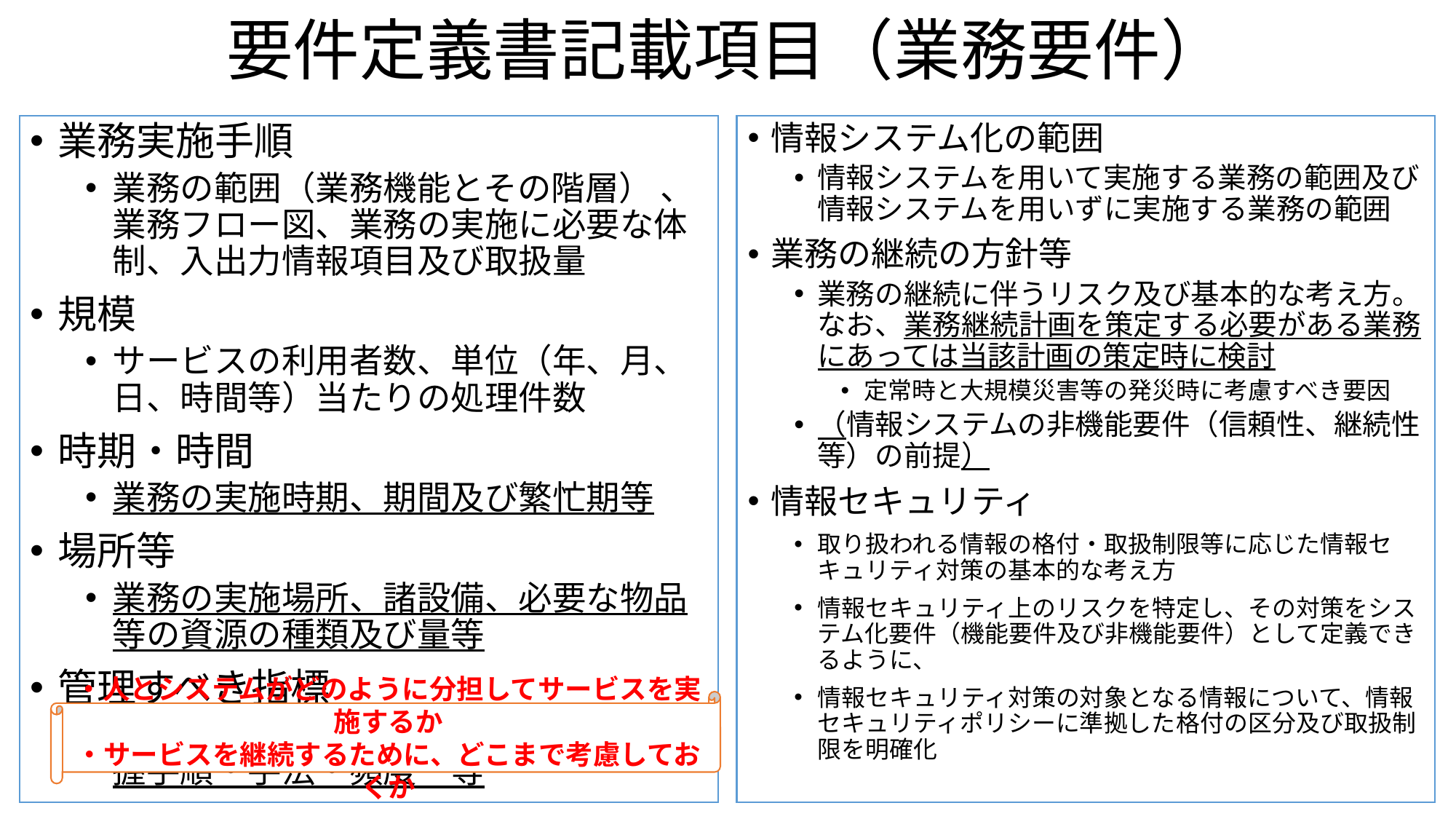

# 要件定義書記載項目（業務要件）
業務実施手順
業務の範囲（業務機能とその階層） 、業務フロー図、業務の実施に必要な体制、入出力情報項目及び取扱量
規模
サービスの利用者数、単位（年、月、日、時間等）当たりの処理件数
時期・時間
業務の実施時期、期間及び繁忙期等
場所等
業務の実施場所、諸設備、必要な物品等の資源の種類及び量等
管理すべき指標
業務の運営上補足すべき指標項目、把握手順・手法・頻度　等

情報システム化の範囲
情報システムを用いて実施する業務の範囲及び情報システムを用いずに実施する業務の範囲
業務の継続の方針等
業務の継続に伴うリスク及び基本的な考え方。なお、業務継続計画を策定する必要がある業務にあっては当該計画の策定時に検討
定常時と大規模災害等の発災時に考慮すべき要因
（情報システムの非機能要件（信頼性、継続性等）の前提）
情報セキュリティ
取り扱われる情報の格付・取扱制限等に応じた情報セキュリティ対策の基本的な考え方
情報セキュリティ上のリスクを特定し、その対策をシステム化要件（機能要件及び非機能要件）として定義できるように、
情報セキュリティ対策の対象となる情報について、情報セキュリティポリシーに準拠した格付の区分及び取扱制限を明確化

・人とシステムがどのように分担してサービスを実施するか
・サービスを継続するために、どこまで考慮しておくか